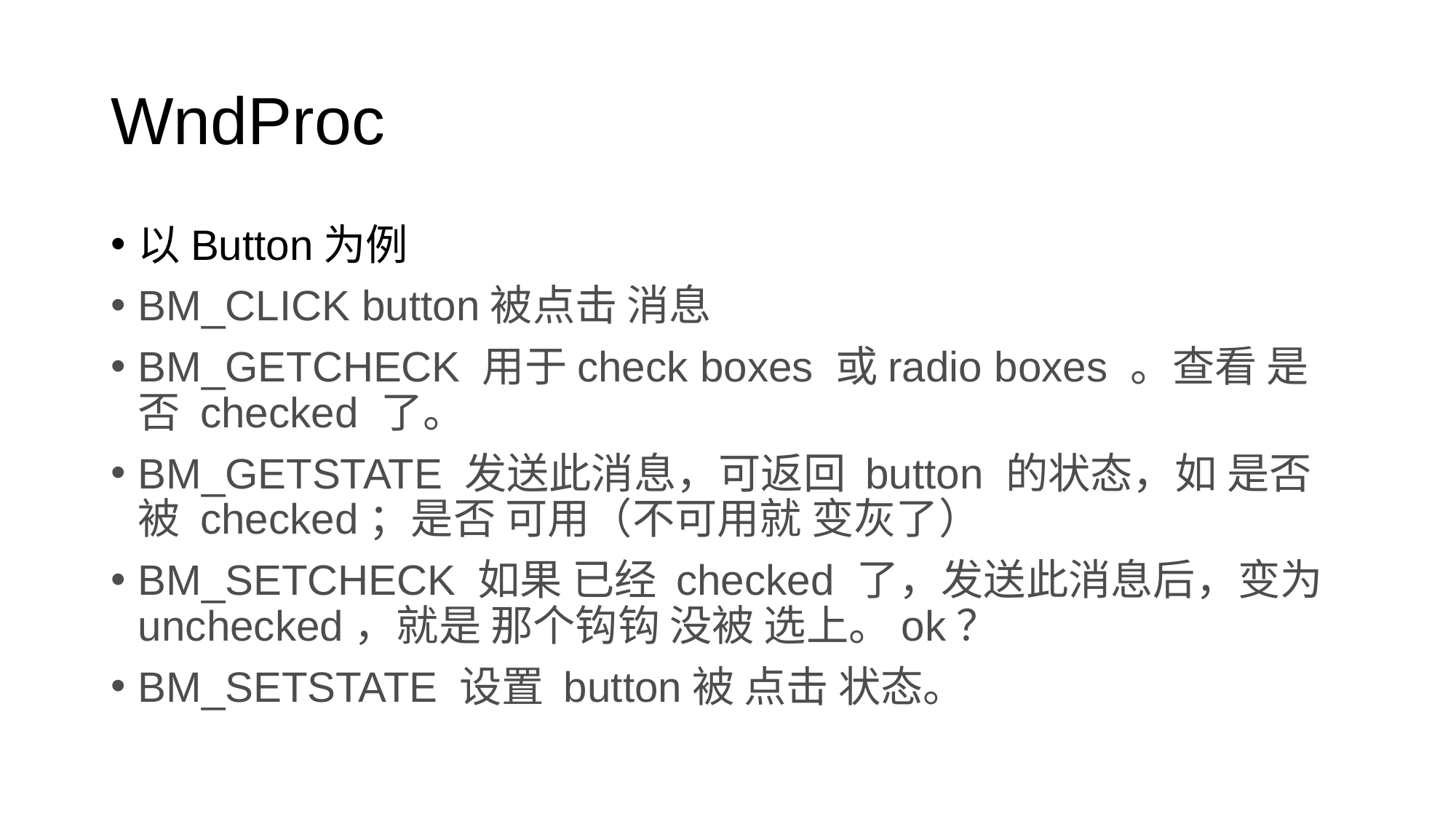

# WndProc
以Button为例
BM_CLICK button被点击 消息
BM_GETCHECK 用于check boxes 或radio boxes 。查看 是否 checked 了。
BM_GETSTATE 发送此消息，可返回 button 的状态，如 是否被 checked；是否 可用（不可用就 变灰了）
BM_SETCHECK 如果 已经 checked 了，发送此消息后，变为 unchecked，就是 那个钩钩 没被 选上。ok？
BM_SETSTATE 设置 button被 点击 状态。